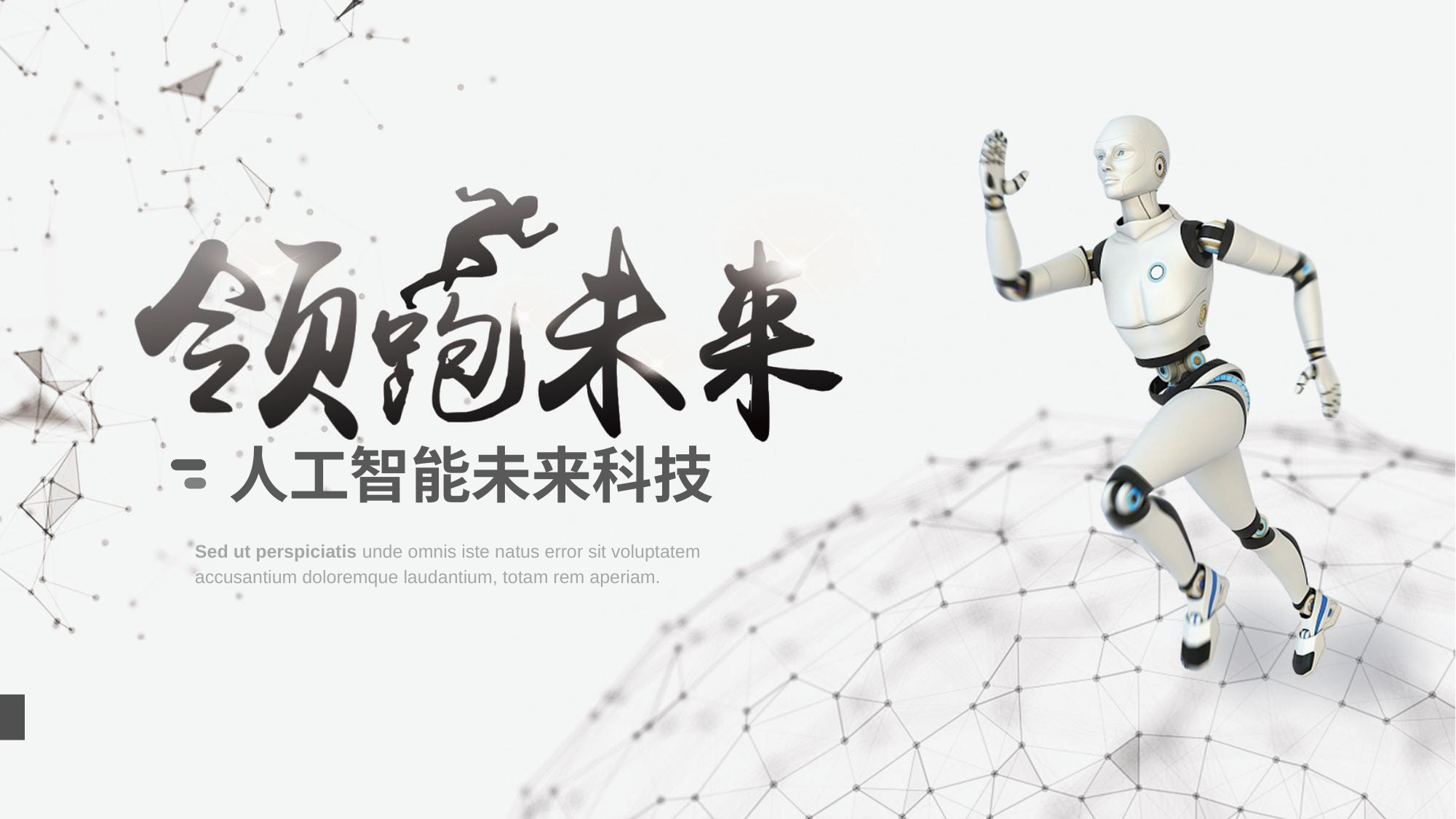

人工智能未来科技

Sed ut perspiciatis unde omnis iste natus error sit voluptatem accusantium doloremque laudantium, totam rem aperiam.